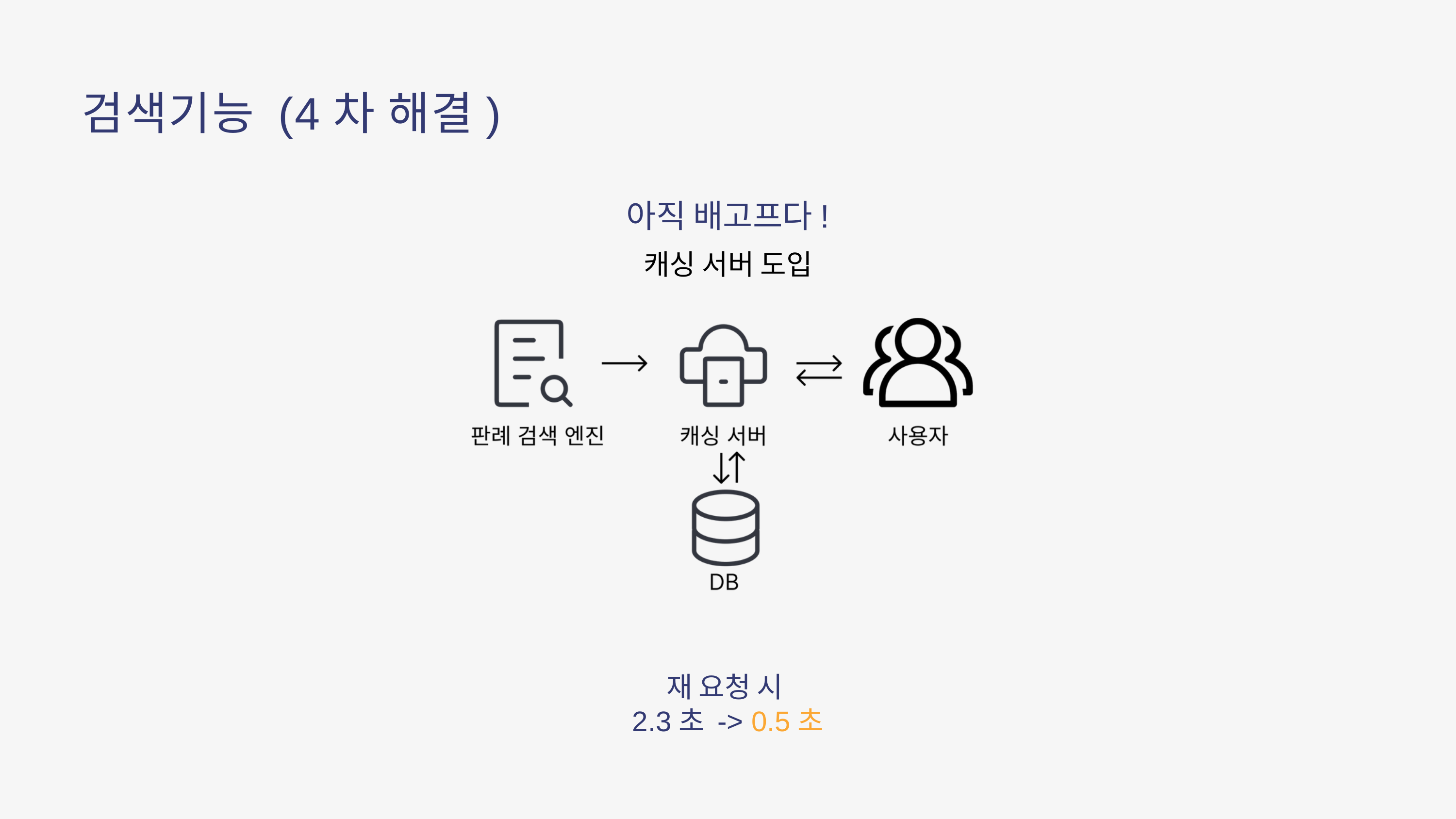

검색기능 (4차 해결)
아직 배고프다!
캐싱 서버 도입

재 요청 시
2.3초 -> 0.5초